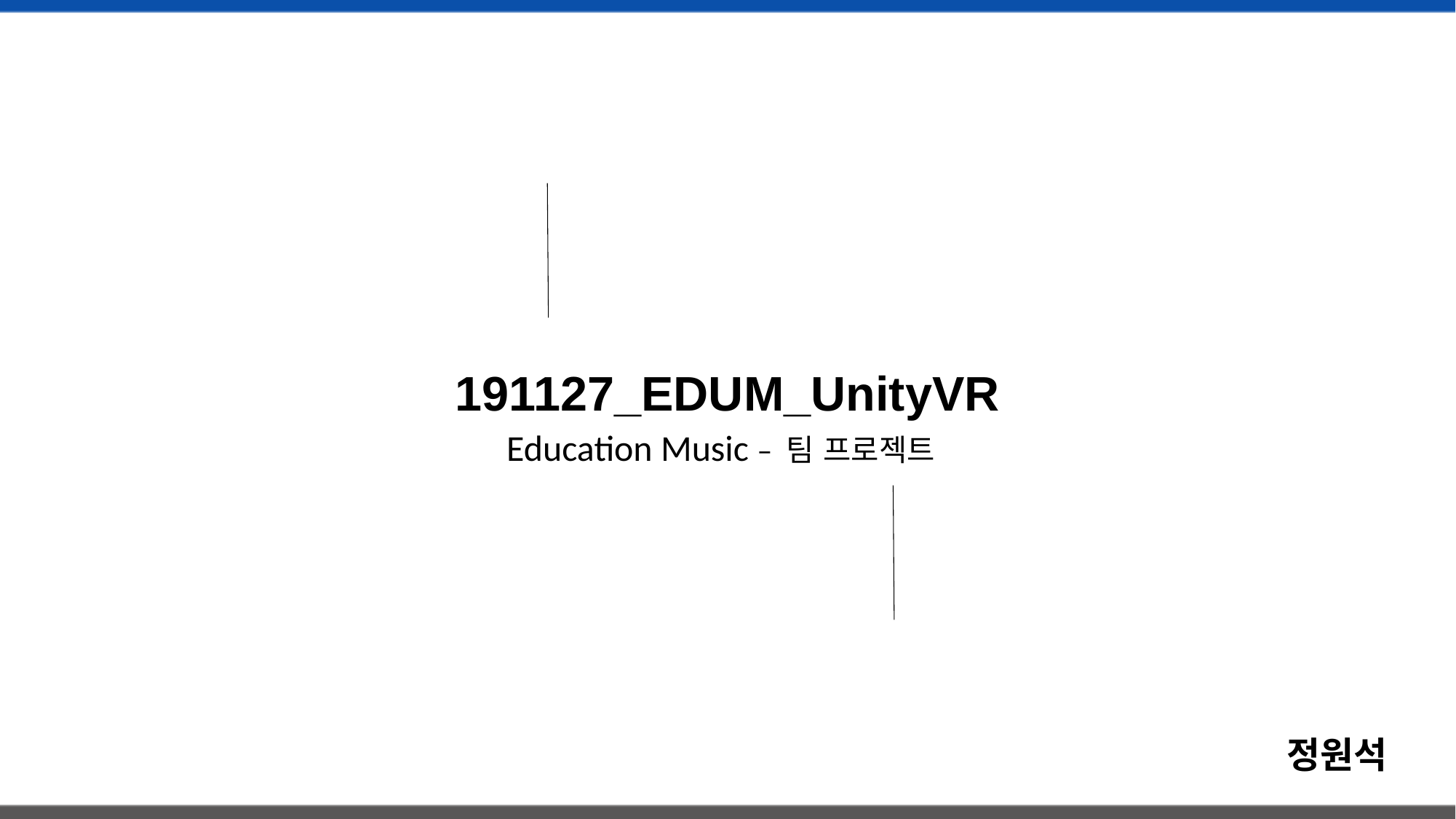

191127_EDUM_UnityVR
Education Music – 팀 프로젝트
정원석